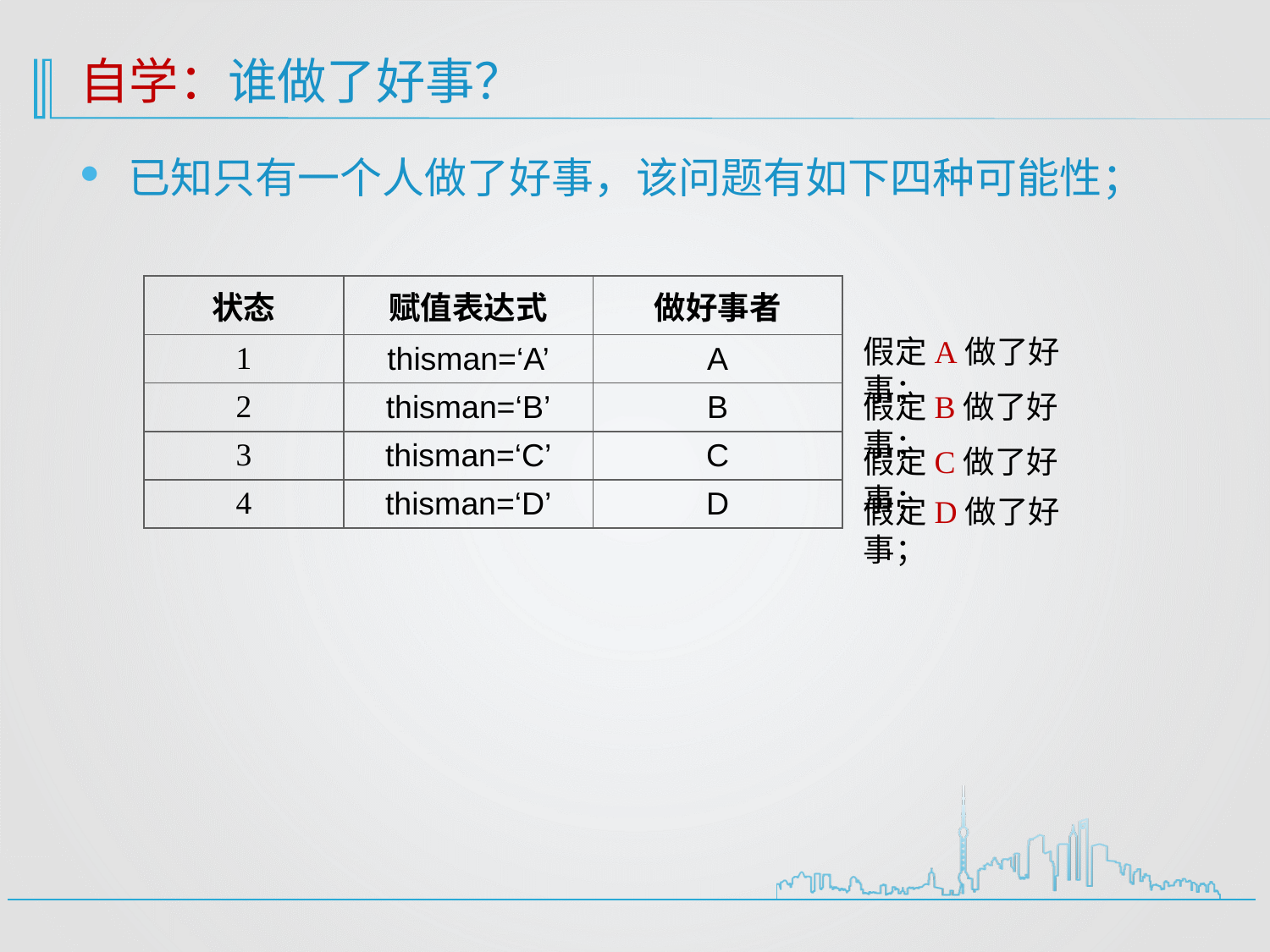

# 自学：谁做了好事？
已知只有一个人做了好事，该问题有如下四种可能性；
| 状态 | 赋值表达式 | 做好事者 |
| --- | --- | --- |
| 1 | thisman=‘A’ | A |
| 2 | thisman=‘B’ | B |
| 3 | thisman=‘C’ | C |
| 4 | thisman=‘D’ | D |
假定A做了好事；
假定B做了好事；
假定C做了好事；
假定D做了好事；